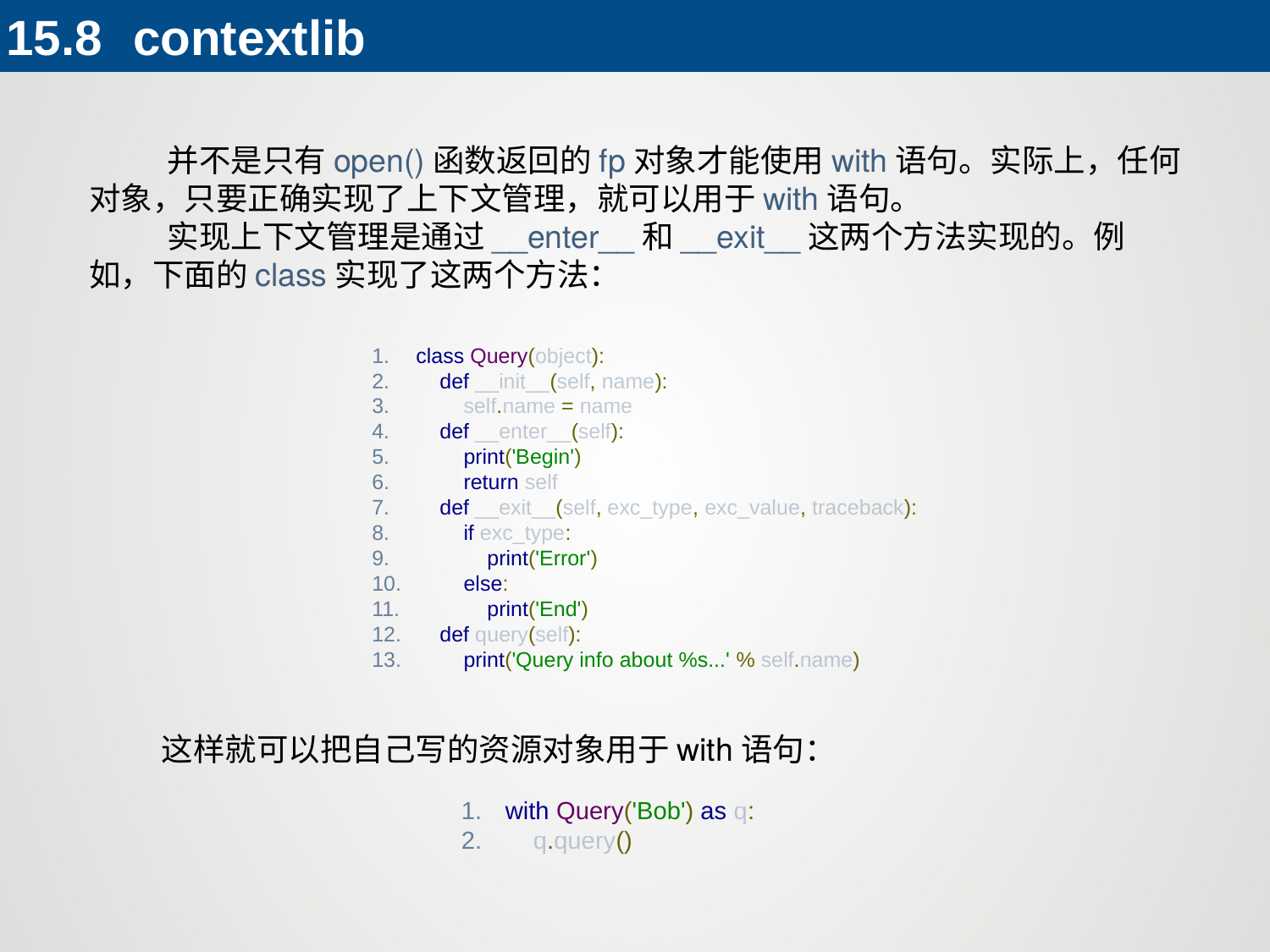

15.8 	contextlib
        并不是只有open()函数返回的fp对象才能使用with语句。实际上，任何对象，只要正确实现了上下文管理，就可以用于with语句。
        实现上下文管理是通过__enter__和__exit__这两个方法实现的。例如，下面的class实现了这两个方法：
class Query(object):
    def __init__(self, name):
        self.name = name
    def __enter__(self):
        print('Begin')
        return self
    def __exit__(self, exc_type, exc_value, traceback):
        if exc_type:
            print('Error')
        else:
            print('End')
    def query(self):
        print('Query info about %s...' % self.name)

        这样就可以把自己写的资源对象用于with语句：
with Query('Bob') as q:
    q.query()